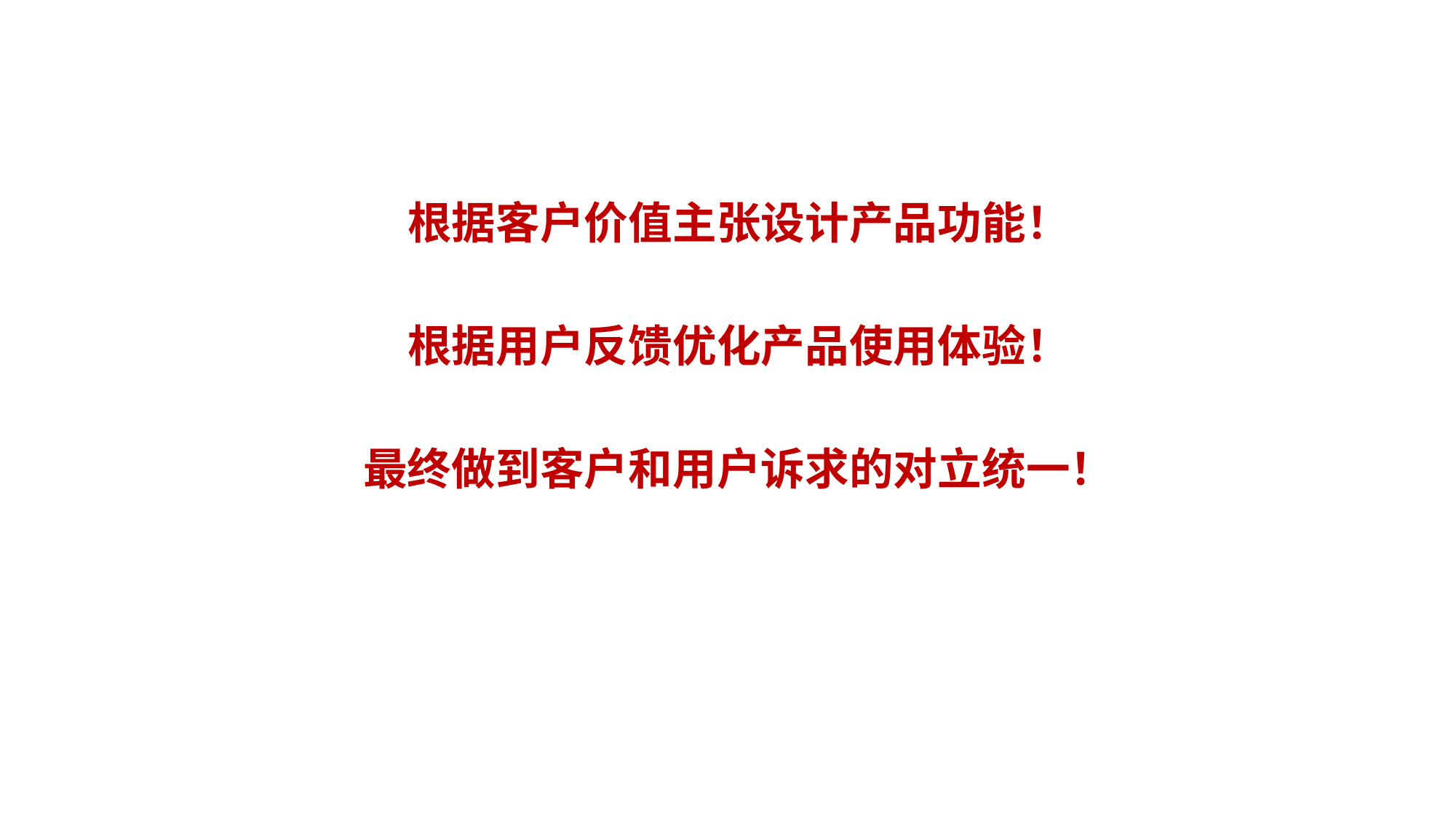

根据客户价值主张设计产品功能！

根据用户反馈优化产品使用体验！

最终做到客户和用户诉求的对立统一！